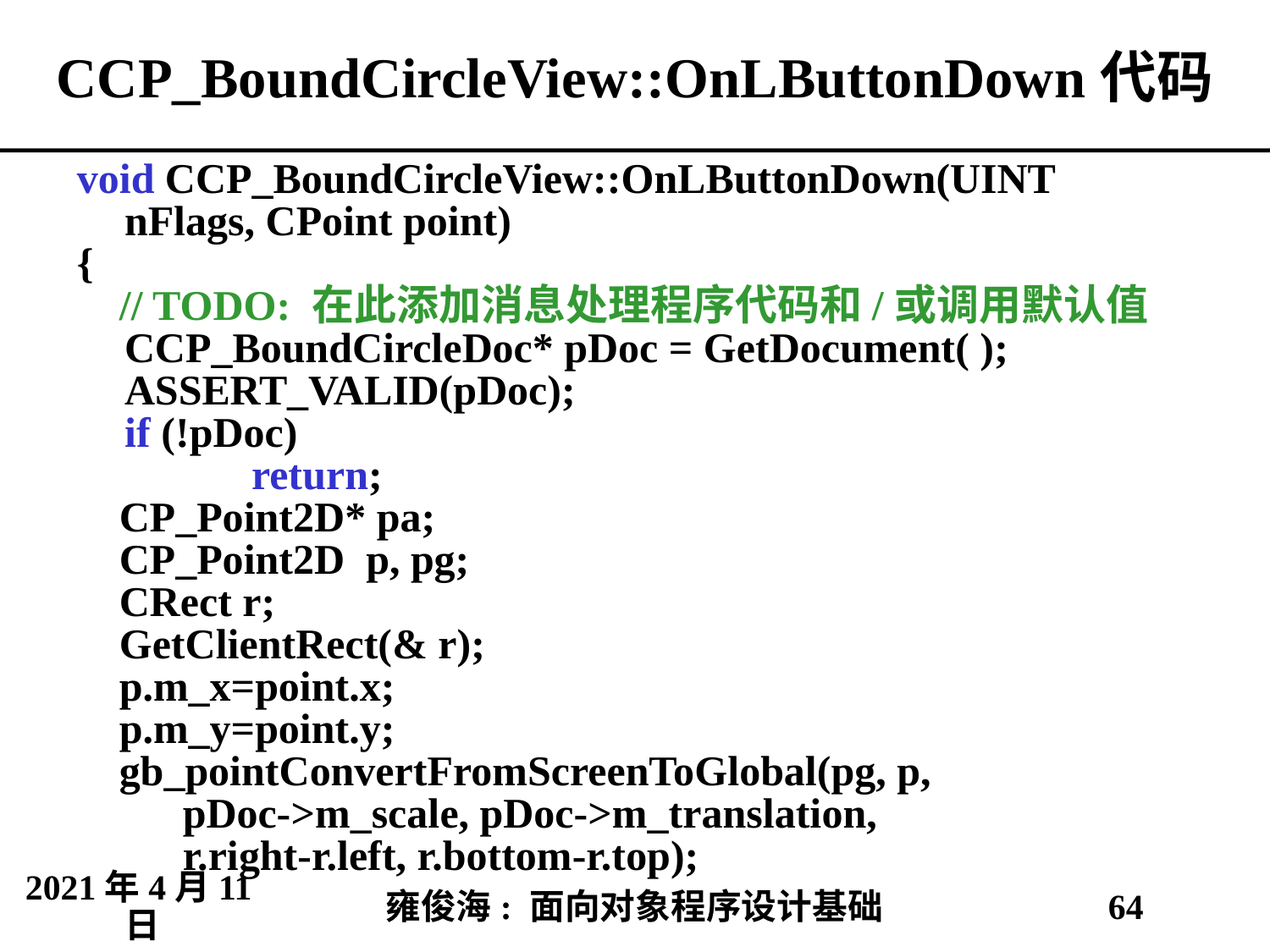

# CCP_BoundCircleView::OnLButtonDown代码

void CCP_BoundCircleView::OnLButtonDown(UINT nFlags, CPoint point)
{
    // TODO: 在此添加消息处理程序代码和/或调用默认值
	CCP_BoundCircleDoc* pDoc = GetDocument( );
	ASSERT_VALID(pDoc);
	if (!pDoc)
		return;
    CP_Point2D* pa;
    CP_Point2D  p, pg;
    CRect r;
    GetClientRect(& r);
    p.m_x=point.x;
    p.m_y=point.y;
    gb_pointConvertFromScreenToGlobal(pg, p,
          pDoc->m_scale, pDoc->m_translation,
          r.right-r.left, r.bottom-r.top);
2021年4月11日
雍俊海: 面向对象程序设计基础
64